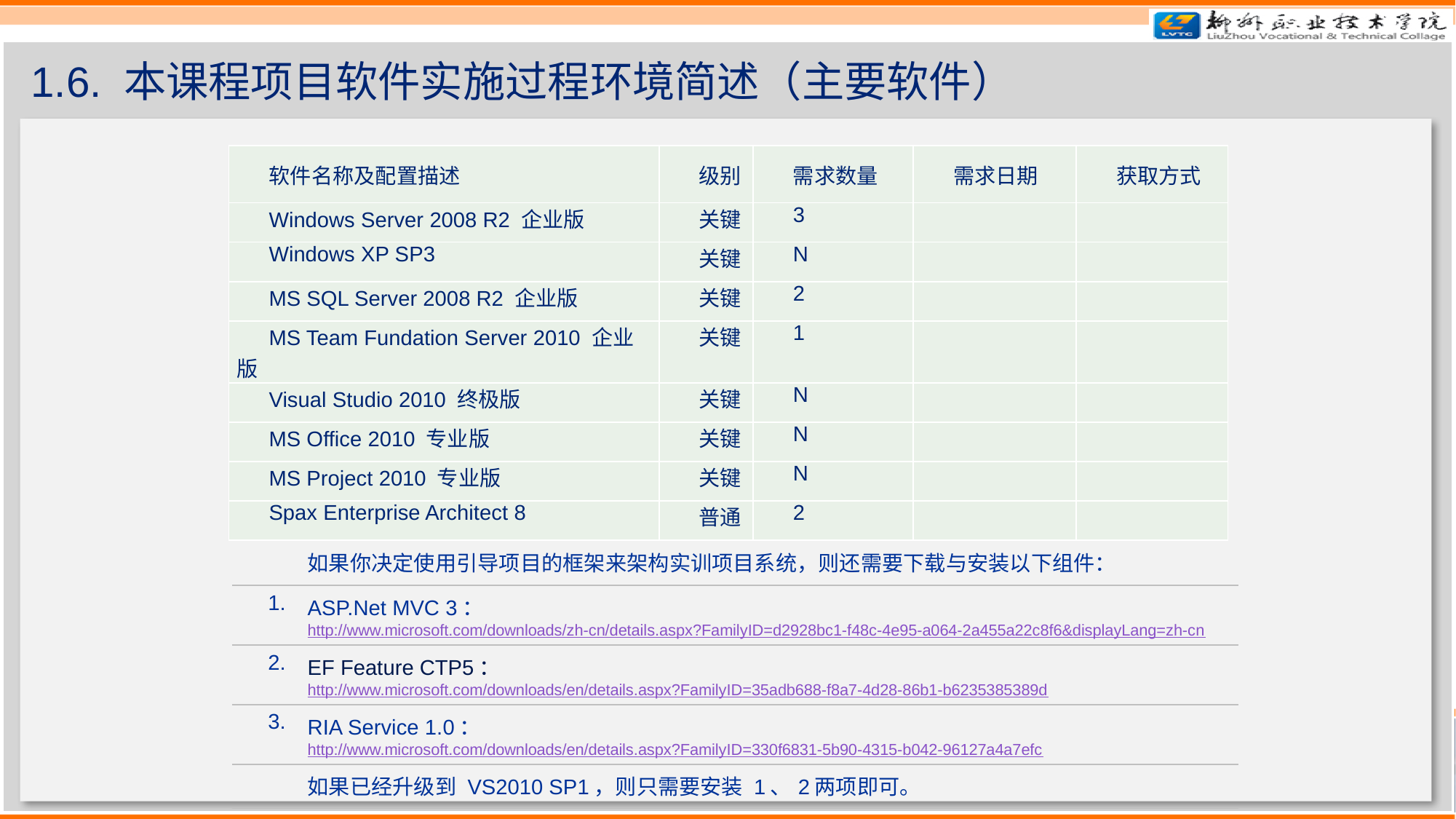

# 1.6. 本课程项目软件实施过程环境简述（主要软件）
| 软件名称及配置描述 | 级别 | 需求数量 | 需求日期 | 获取方式 |
| --- | --- | --- | --- | --- |
| Windows Server 2008 R2 企业版 | 关键 | 3 |  |  |
| Windows XP SP3 | 关键 | N |  |  |
| MS SQL Server 2008 R2 企业版 | 关键 | 2 |  |  |
| MS Team Fundation Server 2010 企业版 | 关键 | 1 |  |  |
| Visual Studio 2010 终极版 | 关键 | N |  |  |
| MS Office 2010 专业版 | 关键 | N |  |  |
| MS Project 2010 专业版 | 关键 | N |  |  |
| Spax Enterprise Architect 8 | 普通 | 2 |  |  |
|  | 如果你决定使用引导项目的框架来架构实训项目系统，则还需要下载与安装以下组件： |
| --- | --- |
| 1. | ASP.Net MVC 3： http://www.microsoft.com/downloads/zh-cn/details.aspx?FamilyID=d2928bc1-f48c-4e95-a064-2a455a22c8f6&displayLang=zh-cn |
| 2. | EF Feature CTP5： http://www.microsoft.com/downloads/en/details.aspx?FamilyID=35adb688-f8a7-4d28-86b1-b6235385389d |
| 3. | RIA Service 1.0： http://www.microsoft.com/downloads/en/details.aspx?FamilyID=330f6831-5b90-4315-b042-96127a4a7efc |
|  | 如果已经升级到 VS2010 SP1，则只需要安装 1、2两项即可。 |